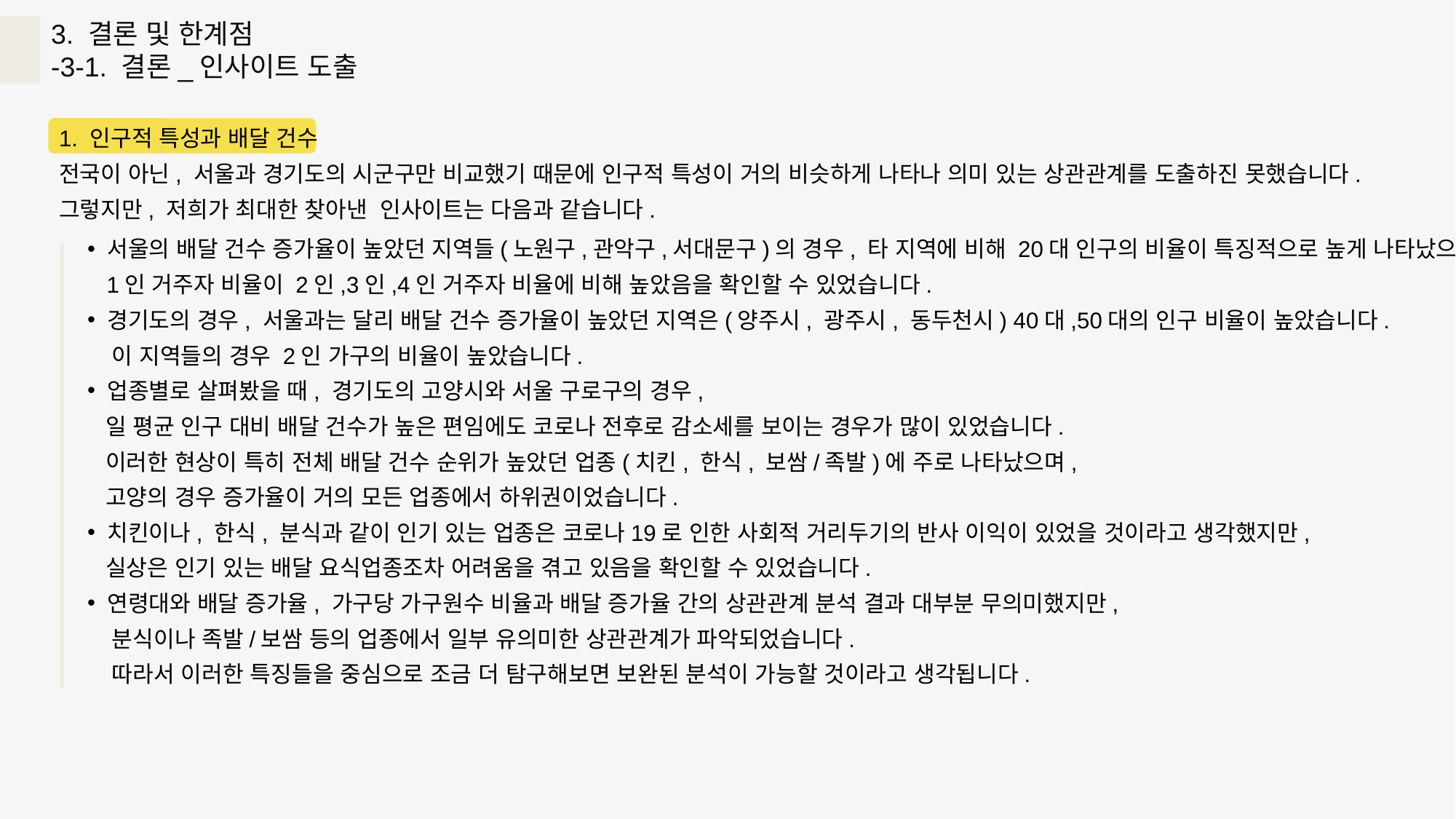

3. 결론 및 한계점
-3-1. 결론_인사이트 도출

1. 인구적 특성과 배달 건수
전국이 아닌, 서울과 경기도의 시군구만 비교했기 때문에 인구적 특성이 거의 비슷하게 나타나 의미 있는 상관관계를 도출하진 못했습니다.
그렇지만, 저희가 최대한 찾아낸  인사이트는 다음과 같습니다.

 서울의 배달 건수 증가율이 높았던 지역들(노원구,관악구,서대문구)의 경우, 타 지역에 비해 20대 인구의 비율이 특징적으로 높게 나타났으며,
   1인 거주자 비율이 2인,3인,4인 거주자 비율에 비해 높았음을 확인할 수 있었습니다.
 경기도의 경우, 서울과는 달리 배달 건수 증가율이 높았던 지역은(양주시, 광주시, 동두천시) 40대,50대의 인구 비율이 높았습니다.
   이 지역들의 경우 2인 가구의 비율이 높았습니다.
 업종별로 살펴봤을 때, 경기도의 고양시와 서울 구로구의 경우,
  일 평균 인구 대비 배달 건수가 높은 편임에도 코로나 전후로 감소세를 보이는 경우가 많이 있었습니다.
  이러한 현상이 특히 전체 배달 건수 순위가 높았던 업종(치킨, 한식, 보쌈/족발)에 주로 나타났으며,
  고양의 경우 증가율이 거의 모든 업종에서 하위권이었습니다.
 치킨이나, 한식, 분식과 같이 인기 있는 업종은 코로나19로 인한 사회적 거리두기의 반사 이익이 있었을 것이라고 생각했지만,
  실상은 인기 있는 배달 요식업종조차 어려움을 겪고 있음을 확인할 수 있었습니다.
 연령대와 배달 증가율, 가구당 가구원수 비율과 배달 증가율 간의 상관관계 분석 결과 대부분 무의미했지만,
   분식이나 족발/보쌈 등의 업종에서 일부 유의미한 상관관계가 파악되었습니다.
   따라서 이러한 특징들을 중심으로 조금 더 탐구해보면 보완된 분석이 가능할 것이라고 생각됩니다.